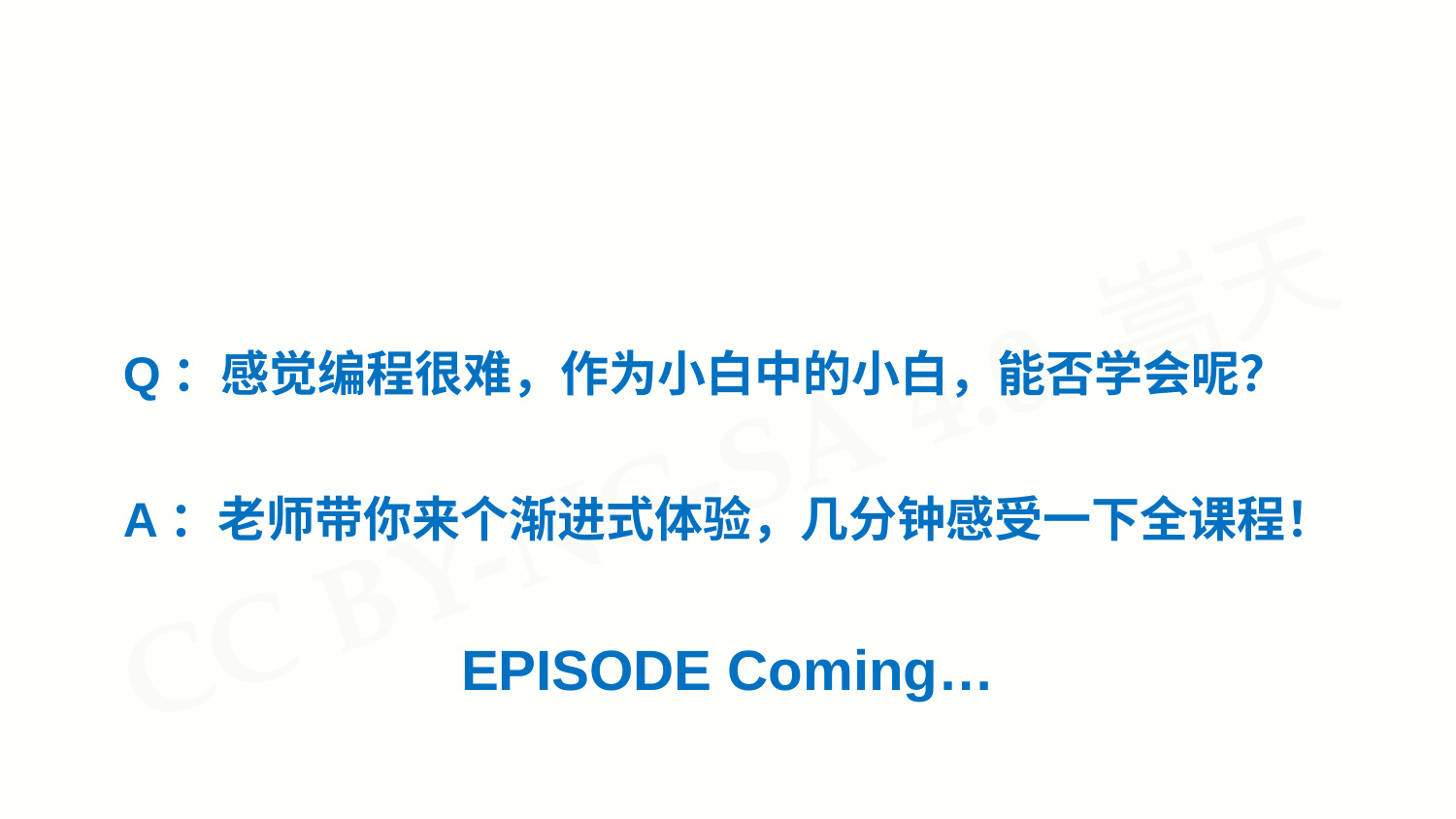

Q：感觉编程很难，作为小白中的小白，能否学会呢？
A：老师带你来个渐进式体验，几分钟感受一下全课程！
EPISODE Coming…